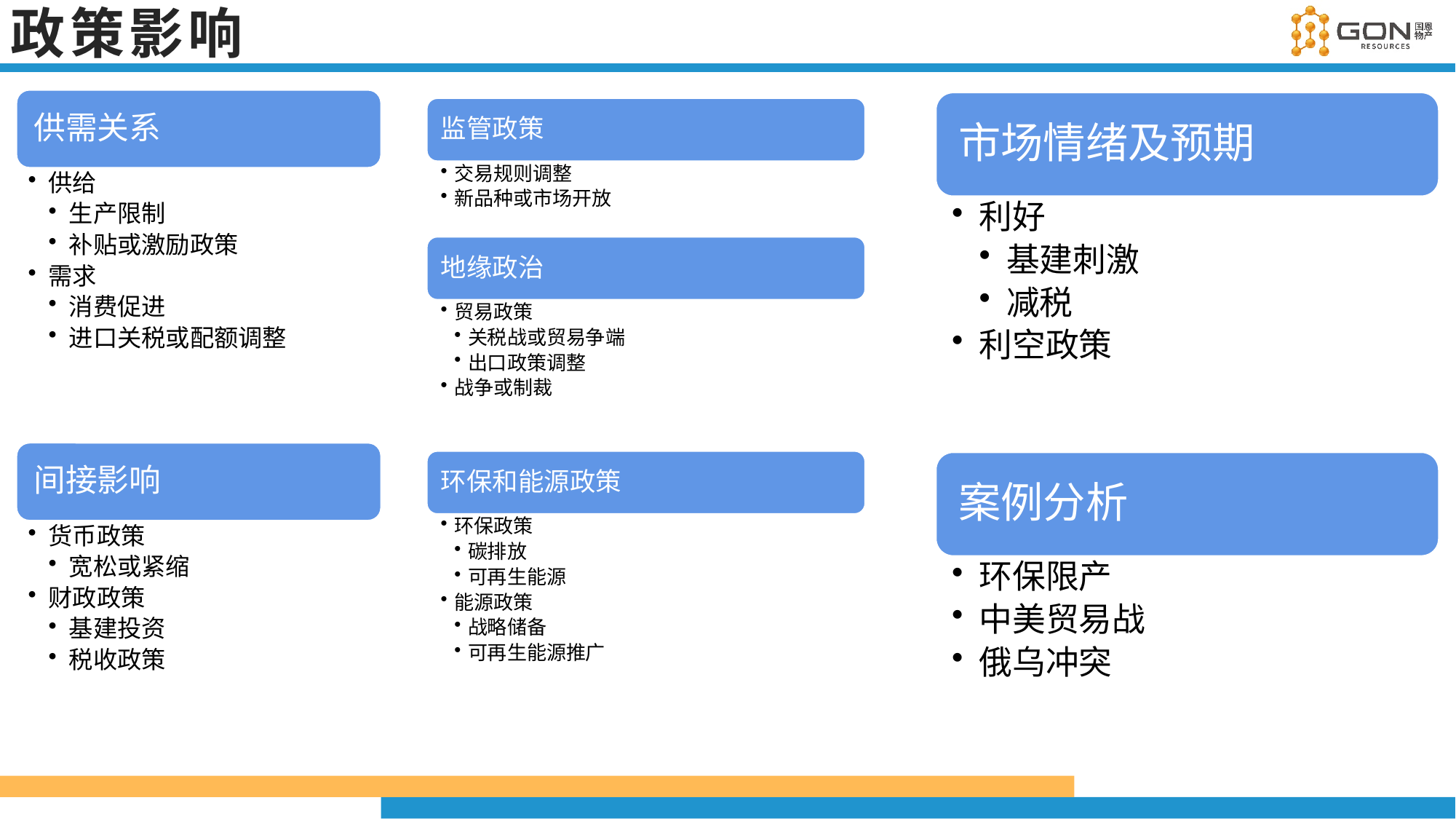

# 政策影响
监管政策
交易规则调整
新品种或市场开放
地缘政治
贸易政策
关税战或贸易争端
出口政策调整
战争或制裁
环保和能源政策
环保政策
碳排放
可再生能源
能源政策
战略储备
可再生能源推广
供需关系
供给
生产限制
补贴或激励政策
需求
消费促进
进口关税或配额调整
间接影响
货币政策
宽松或紧缩
财政政策
基建投资
税收政策
市场情绪及预期
利好
基建刺激
减税
利空政策
案例分析
环保限产
中美贸易战
俄乌冲突